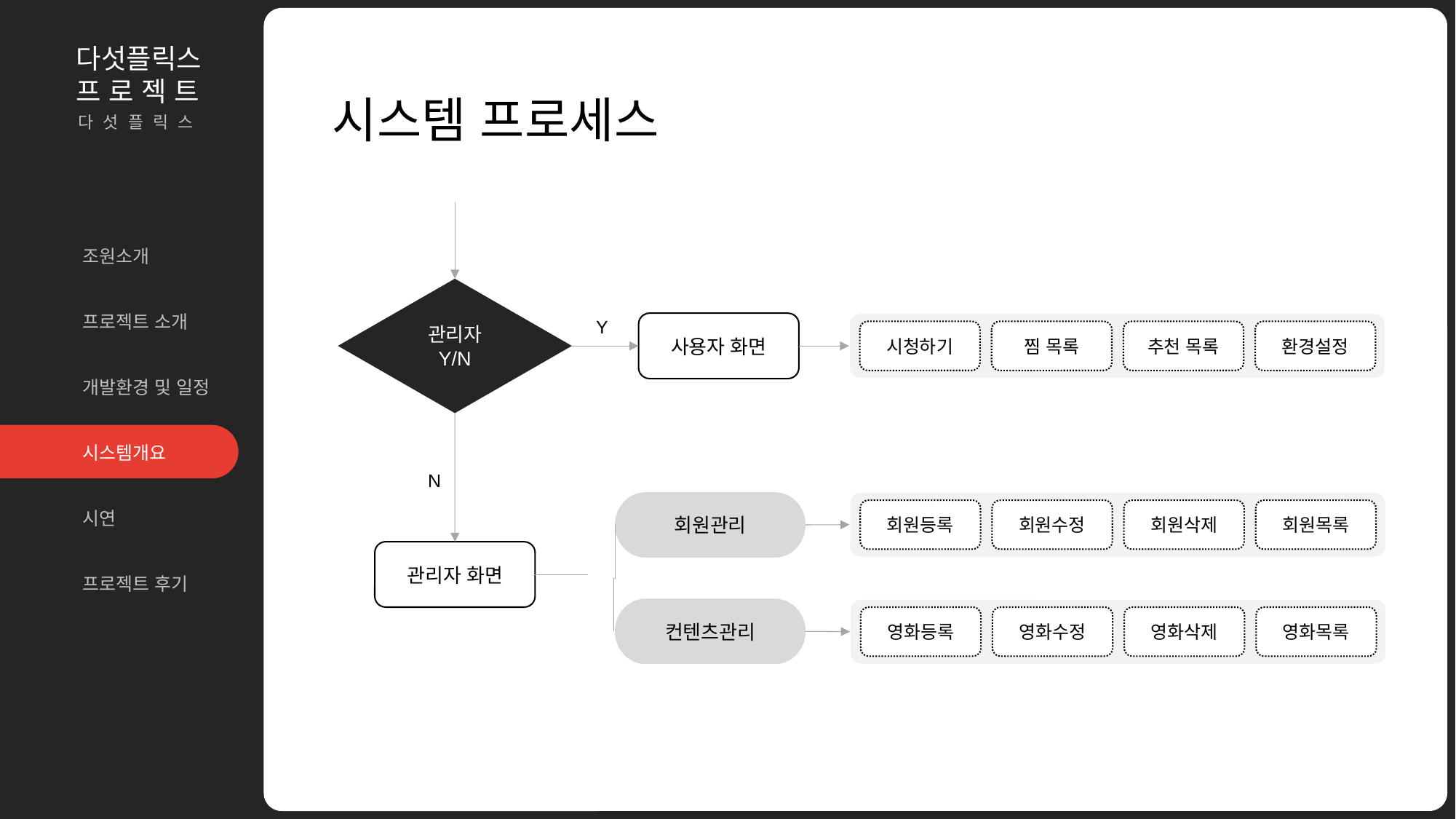

조원소개
개발환경 및 일정
시스템개요
시연
프로젝트 소개
다섯플릭스
프 로 젝 트
시스템 프로세스
다  섯  플  릭  스
조원소개

프로젝트 소개

개발환경 및 일정

시스템개요

시연

프로젝트 후기
| 표에 들어갈 키워드 | 리우의 다락방 | 무료 피피티 템플릿 | 키워드를 적자 | 비고 |
| --- | --- | --- | --- | --- |
| 내용을 입력하세요 | 키워드 | 리우의 다락방 | 키워드 |  |
| 내용을 입력하세요 | 키워드 | 리우의 다락방 | 키워드 |  |
| 내용을 입력하세요 | 키워드 | 리우의 다락방 | 키워드 |  |
| 내용을 입력하세요 | 키워드 | 리우의 다락방 | 키워드 |  |
관리자
Y/N
Y
사용자 화면

시청하기
찜 목록
추천 목록
환경설정

N

회원관리
회원등록
회원수정
회원삭제
회원목록
관리자 화면
컨텐츠관리

영화등록
영화수정
영화삭제
영화목록